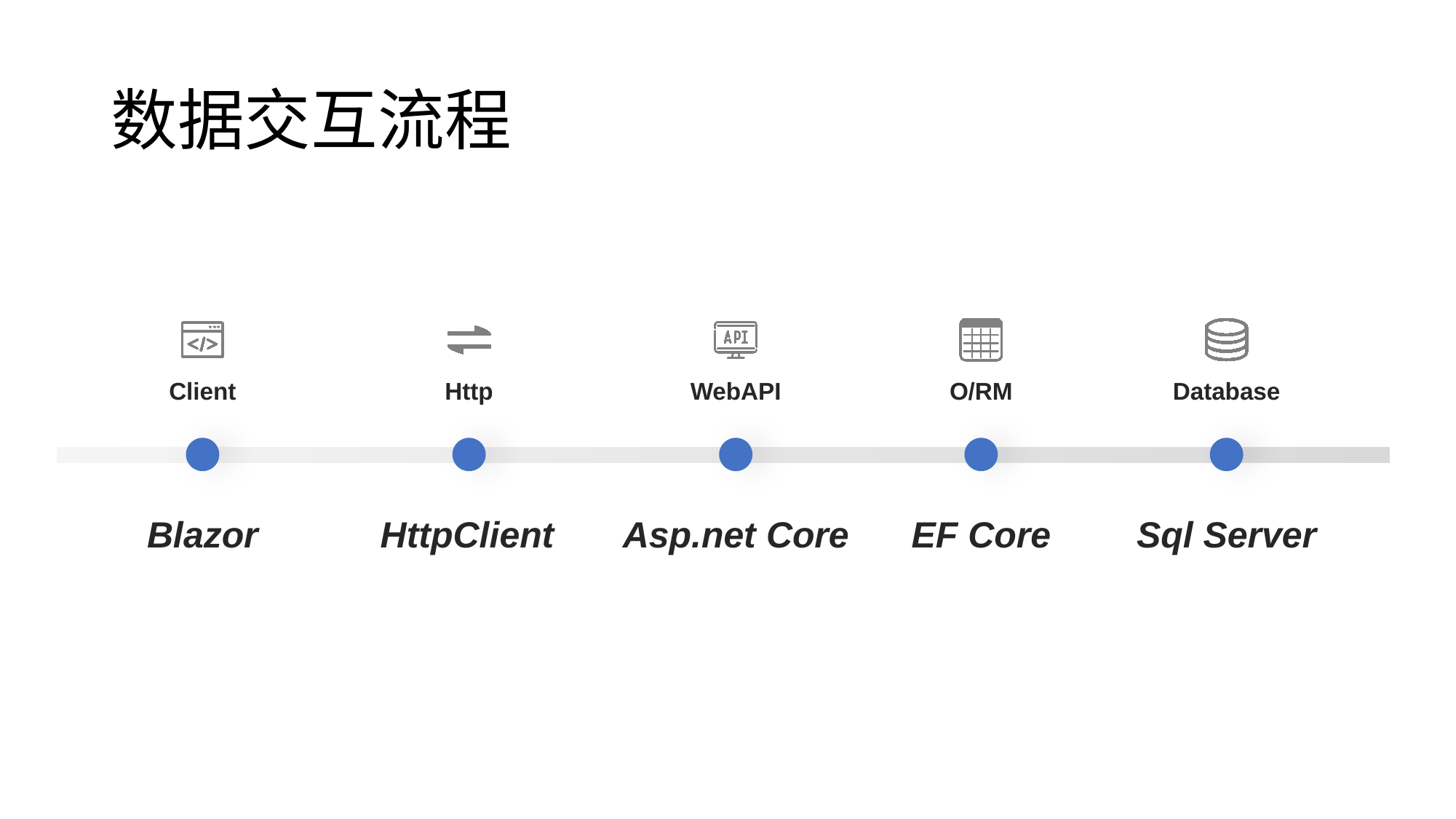

# 数据交互流程

Client
Http
WebAPI
O/RM
Database

Blazor
HttpClient
Asp.net Core
EF Core
Sql Server